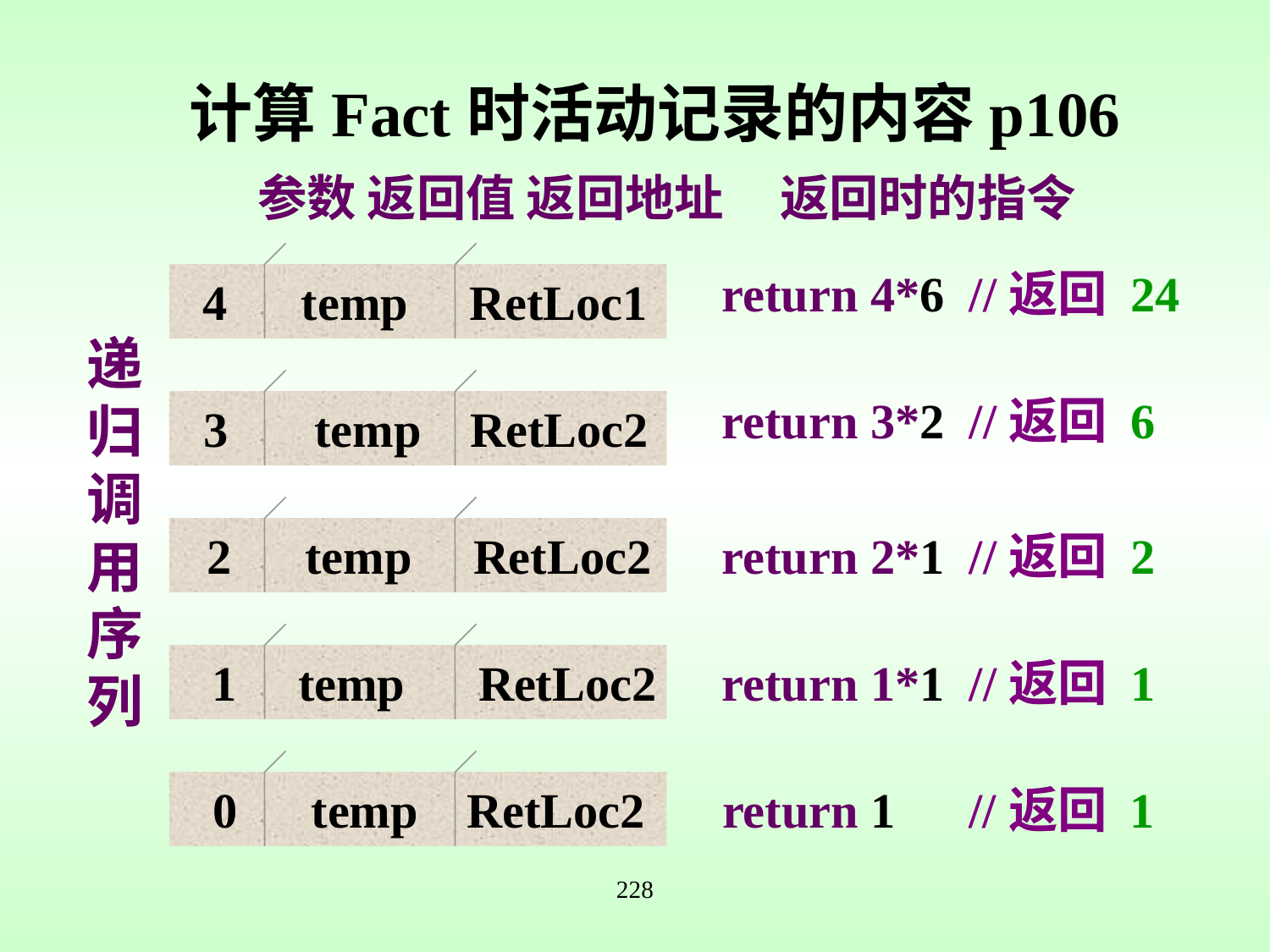

计算Fact时活动记录的内容p106
参数 返回值 返回地址     返回时的指令

return 4*6  //返回 24

4      temp     RetLoc1

递归调用序列

return 3*2  //返回 6

3       temp    RetLoc2

2      temp     RetLoc2

return 2*1  //返回 2

1     temp      RetLoc2

return 1*1  //返回 1

0      temp    RetLoc2

return 1      //返回 1
228